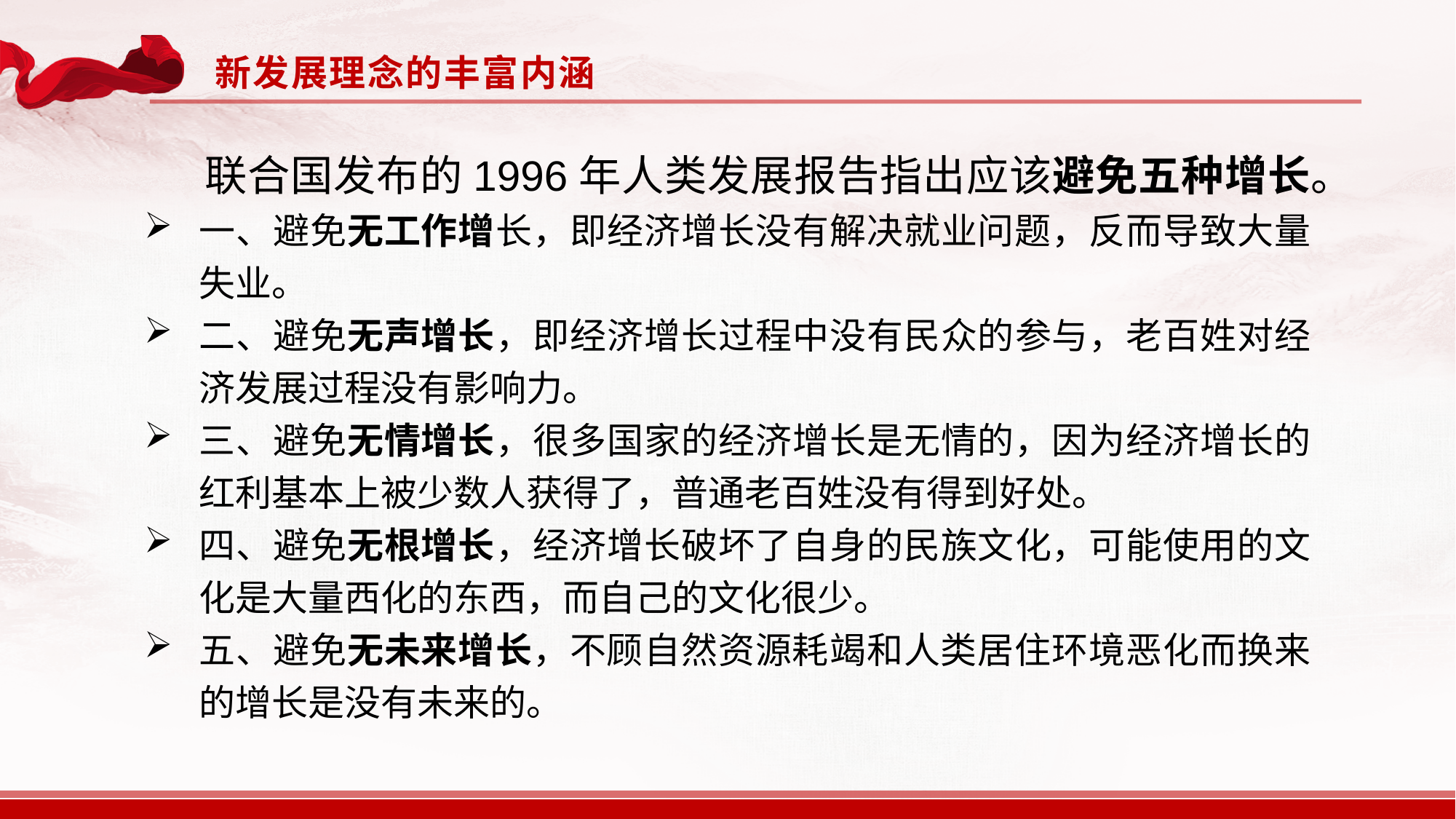

新发展理念的丰富内涵
　　联合国发布的1996年人类发展报告指出应该避免五种增长。
一、避免无工作增长，即经济增长没有解决就业问题，反而导致大量失业。
二、避免无声增长，即经济增长过程中没有民众的参与，老百姓对经济发展过程没有影响力。
三、避免无情增长，很多国家的经济增长是无情的，因为经济增长的红利基本上被少数人获得了，普通老百姓没有得到好处。
四、避免无根增长，经济增长破坏了自身的民族文化，可能使用的文化是大量西化的东西，而自己的文化很少。
五、避免无未来增长，不顾自然资源耗竭和人类居住环境恶化而换来的增长是没有未来的。